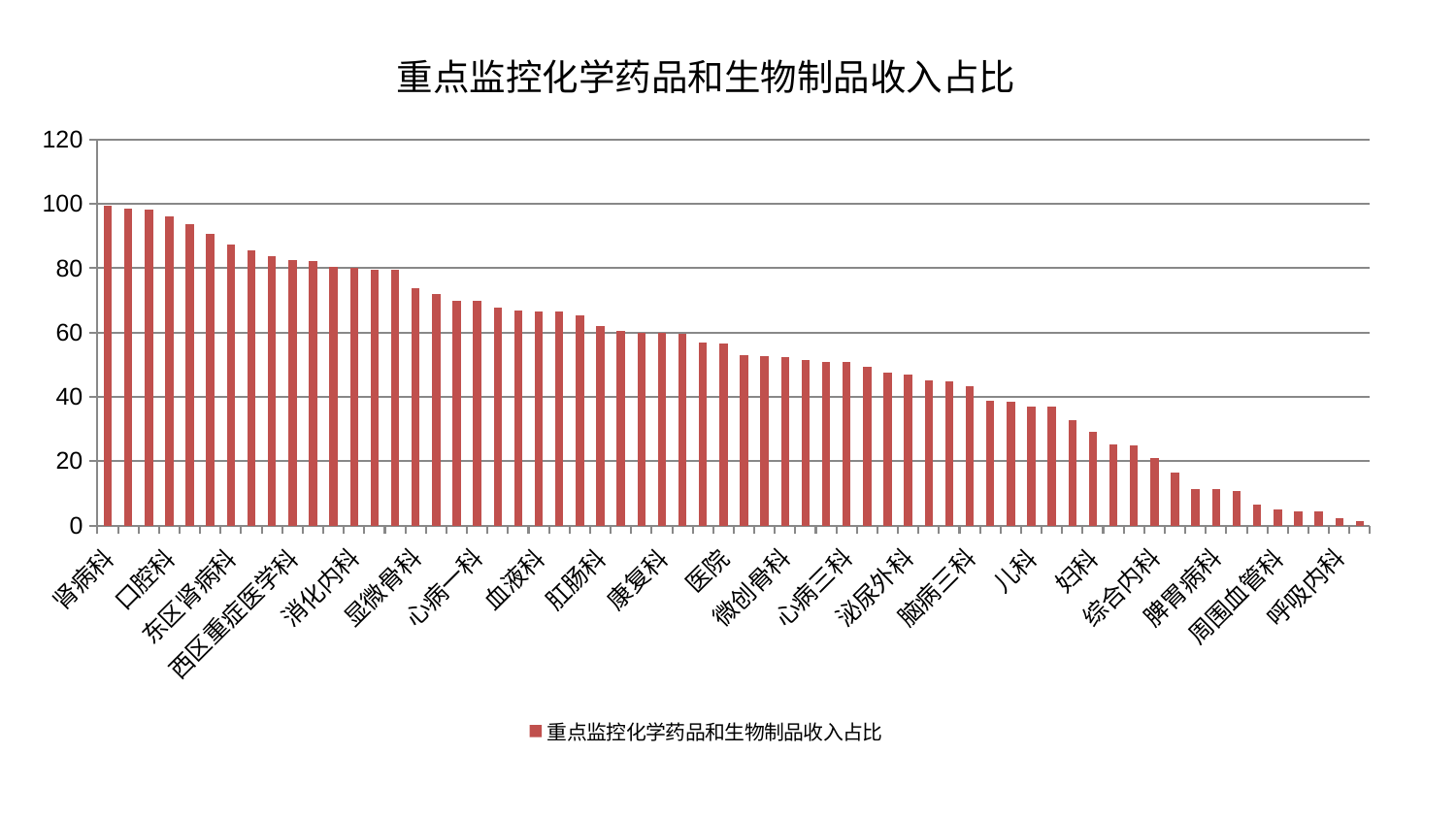

### Chart: 重点监控化学药品和生物制品收入占比

| Category | 重点监控化学药品和生物制品收入占比 |
|---|---|
| 肾病科 | 99.4005961787258 |
| 妇科妇二科合并 | 98.51281483115832 |
| 创伤骨科 | 98.27963876716343 |
| 口腔科 | 95.98092594790711 |
| 神经外科 | 93.63489385790098 |
| 内分泌科 | 90.79568070511816 |
| 东区肾病科 | 87.23531126468693 |
| 美容皮肤科 | 85.67919701648768 |
| 老年医学科 | 83.7284460834835 |
| 西区重症医学科 | 82.69717893972157 |
| 小儿骨科 | 82.164252182569 |
| 心病四科 | 80.29851869269105 |
| 消化内科 | 80.23071177941188 |
| 心病二科 | 79.66929561461482 |
| 肾脏内科 | 79.50659873532213 |
| 显微骨科 | 73.88413740114035 |
| 重症医学科 | 71.94099199584414 |
| 针灸科 | 69.8701163554507 |
| 心病一科 | 69.76296704241472 |
| 中医外治中心 | 67.62543973424843 |
| 神经内科 | 66.70510923076189 |
| 血液科 | 66.55580689784308 |
| 中医经典科 | 66.43124083541183 |
| 风湿病科 | 65.5018816046049 |
| 肛肠科 | 62.04751998749094 |
| 胸外科 | 60.540495090104905 |
| 小儿推拿科 | 60.070843507567304 |
| 康复科 | 59.933421369159845 |
| 肝病科 | 59.7155826173702 |
| 妇二科 | 57.0014479767146 |
| 医院 | 56.63348551438219 |
| 乳腺甲状腺外科 | 52.88031227004257 |
| 肿瘤内科 | 52.56135208081672 |
| 微创骨科 | 52.475343884394164 |
| 推拿科 | 51.46715190417246 |
| 运动损伤骨科 | 50.847620984992716 |
| 心病三科 | 50.74741680932979 |
| 产科 | 49.466396250022605 |
| 男科 | 47.423396355479184 |
| 泌尿外科 | 46.82900703217052 |
| 肝胆外科 | 45.19984066441527 |
| 耳鼻喉科 | 44.96954848899897 |
| 脑病三科 | 43.217509256526434 |
| 脑病二科 | 38.700952156119016 |
| 眼科 | 38.41307760397519 |
| 儿科 | 37.08661873756098 |
| 皮肤科 | 37.068768996690316 |
| 骨科 | 32.64104817773248 |
| 妇科 | 29.065257287959724 |
| 脊柱骨科 | 25.072307814197934 |
| 关节骨科 | 24.99846541776749 |
| 综合内科 | 20.93462944183053 |
| 身心医学科 | 16.311773036516787 |
| 东区重症医学科 | 11.463955406458147 |
| 脾胃病科 | 11.341439227882312 |
| 心血管内科 | 10.858163168889124 |
| 脾胃科消化科合并 | 6.635995303754805 |
| 周围血管科 | 4.836335306049455 |
| 脑病一科 | 4.32855362922433 |
| 普通外科 | 4.327476502545902 |
| 呼吸内科 | 2.3954837235261373 |
| 治未病中心 | 1.2814375146464885 |
106